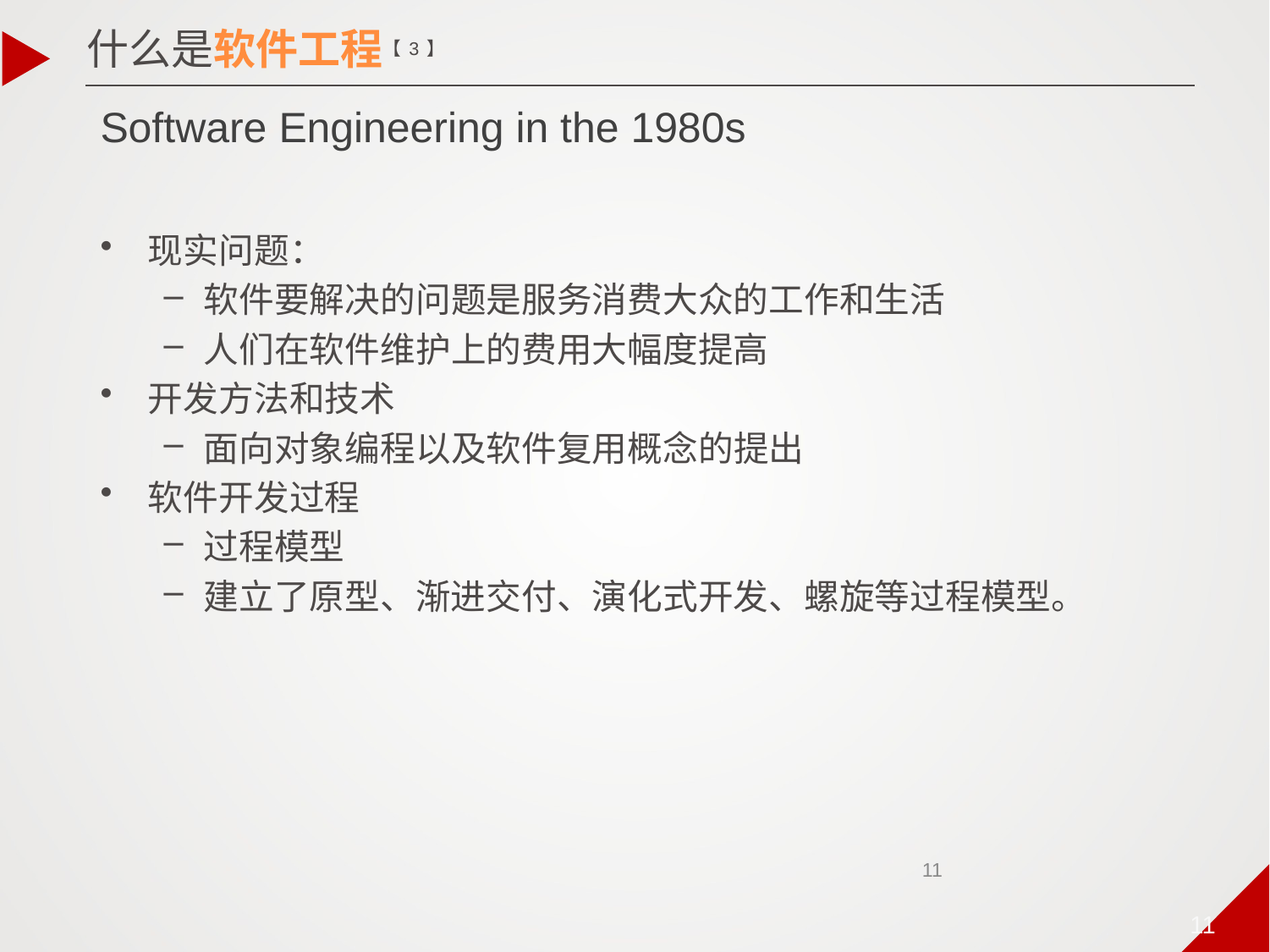

什么是软件工程【3】

# Software Engineering in the 1980s
现实问题：
软件要解决的问题是服务消费大众的工作和生活
人们在软件维护上的费用大幅度提高
开发方法和技术
面向对象编程以及软件复用概念的提出
软件开发过程
过程模型
建立了原型、渐进交付、演化式开发、螺旋等过程模型。
11